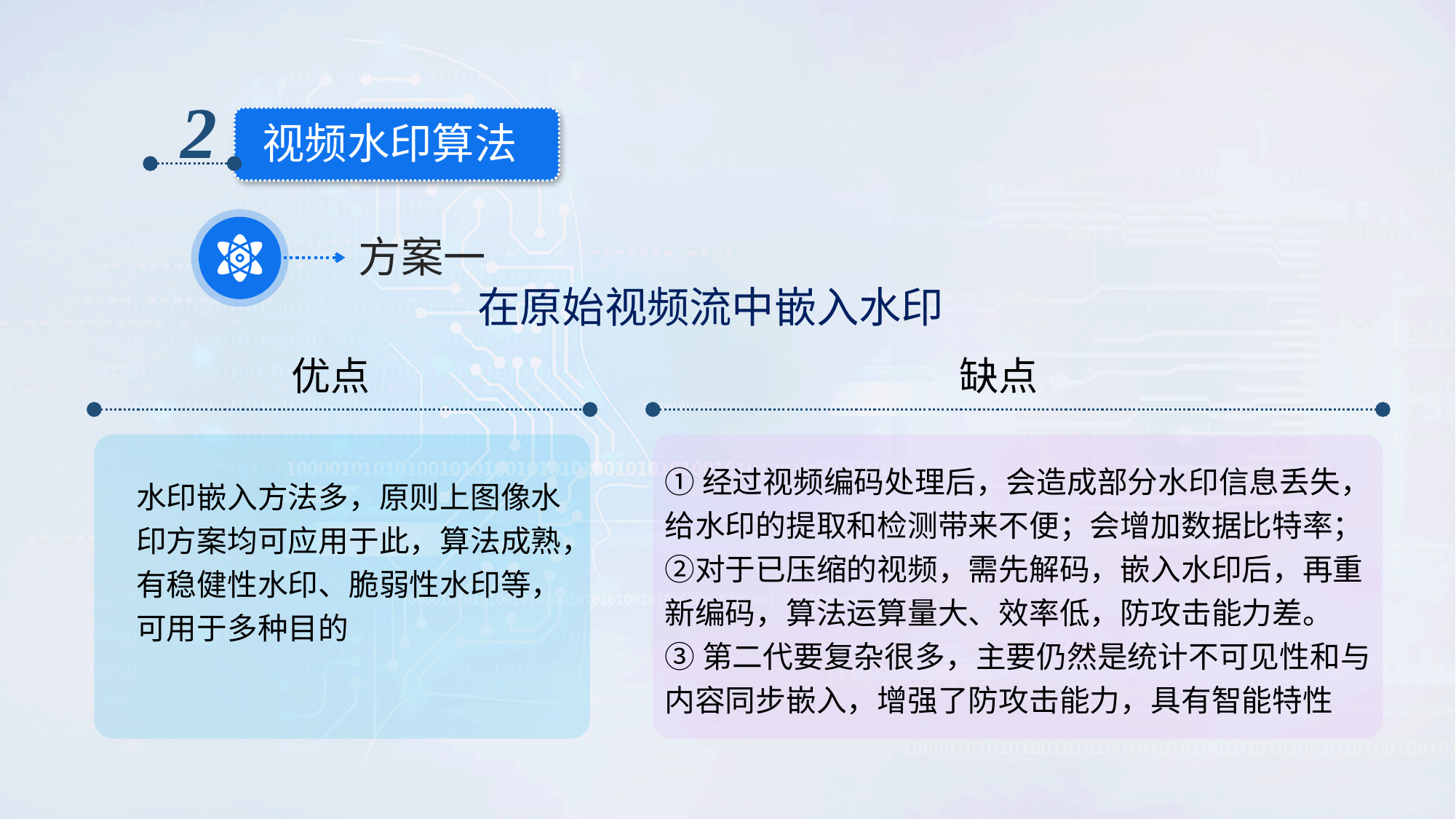

2

视频水印算法

方案一

在原始视频流中嵌入水印
优点
缺点

①经过视频编码处理后，会造成部分水印信息丢失，给水印的提取和检测带来不便；会增加数据比特率；②对于已压缩的视频，需先解码，嵌入水印后，再重新编码，算法运算量大、效率低，防攻击能力差。
③第二代要复杂很多，主要仍然是统计不可见性和与内容同步嵌入，增强了防攻击能力，具有智能特性
水印嵌入方法多，原则上图像水印方案均可应用于此，算法成熟，有稳健性水印、脆弱性水印等，可用于多种目的